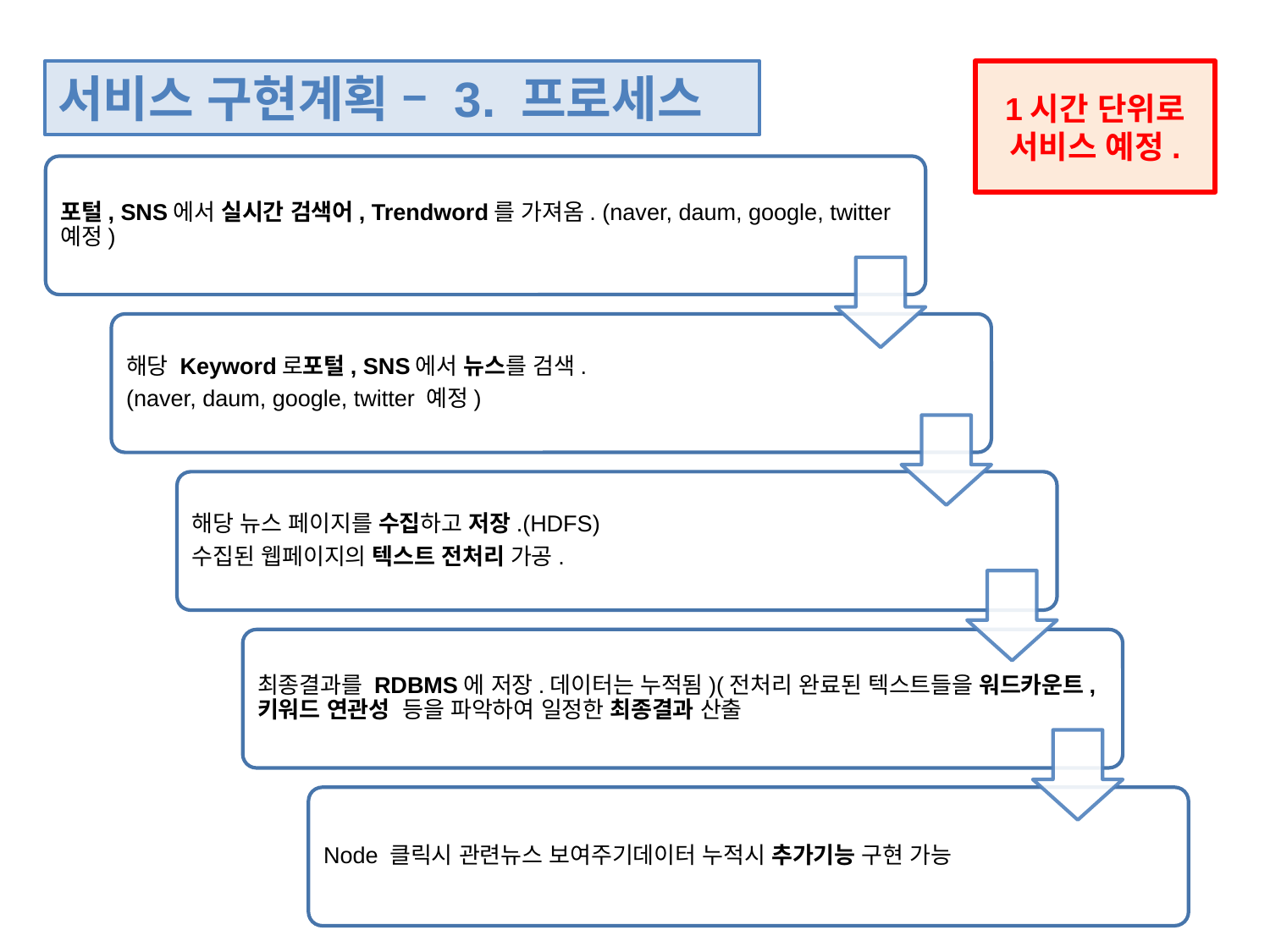

서비스 구현계획 – 3. 프로세스

1시간 단위로 서비스 예정.

포털, SNS에서 실시간 검색어, Trendword를 가져옴. (naver, daum, google, twitter 예정)
해당 Keyword로포털, SNS에서 뉴스를 검색.
(naver, daum, google, twitter 예정)
해당 뉴스 페이지를 수집하고 저장.(HDFS)
수집된 웹페이지의 텍스트 전처리 가공.
최종결과를 RDBMS에 저장.데이터는 누적됨)(전처리 완료된 텍스트들을 워드카운트,  키워드 연관성  등을 파악하여 일정한 최종결과 산출
Node 클릭시 관련뉴스 보여주기데이터 누적시 추가기능 구현 가능